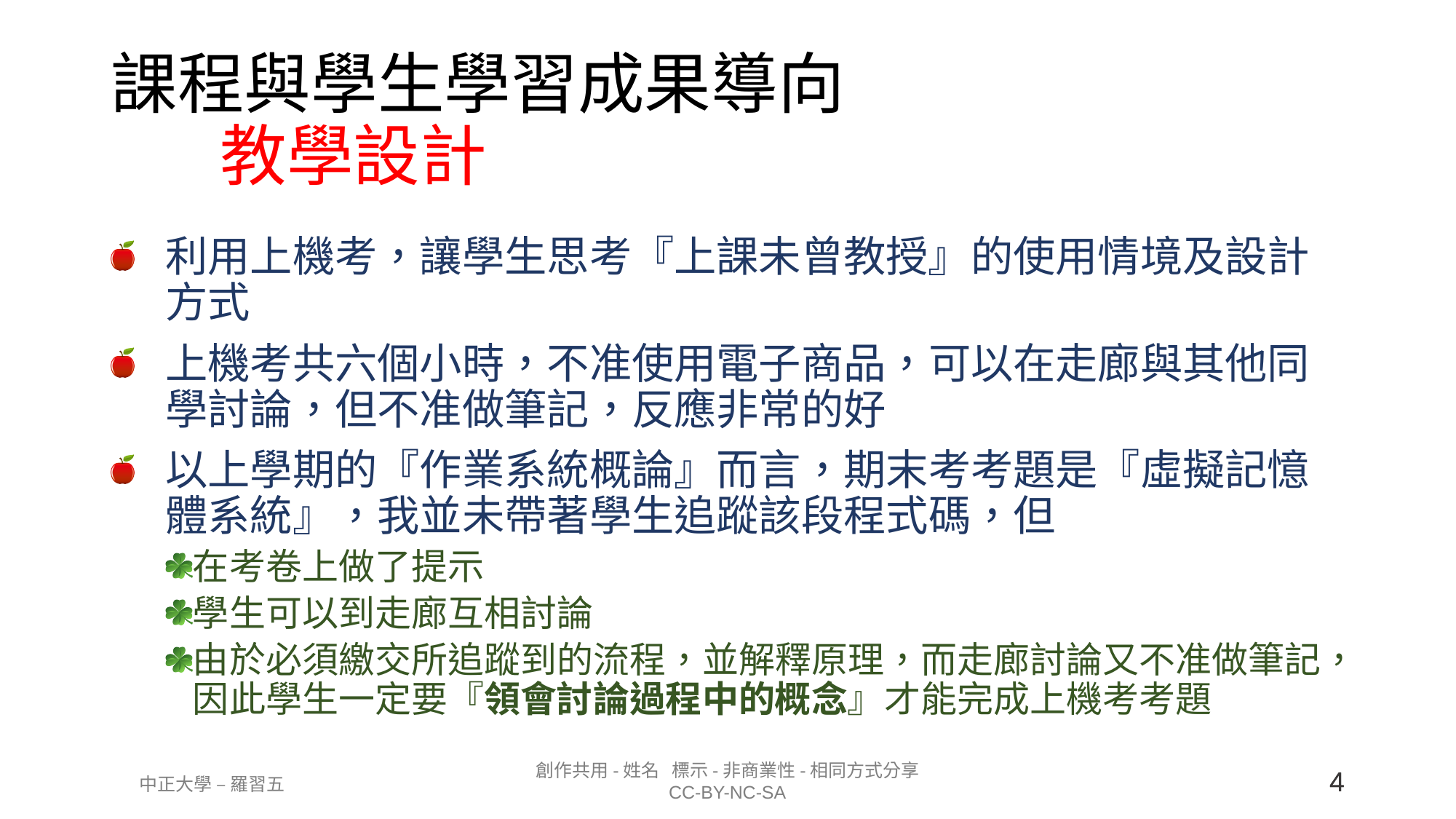

# 課程與學生學習成果導向 教學設計
利用上機考，讓學生思考『上課未曾教授』的使用情境及設計方式
上機考共六個小時，不准使用電子商品，可以在走廊與其他同學討論，但不准做筆記，反應非常的好
以上學期的『作業系統概論』而言，期末考考題是『虛擬記憶體系統』，我並未帶著學生追蹤該段程式碼，但
在考卷上做了提示
學生可以到走廊互相討論
由於必須繳交所追蹤到的流程，並解釋原理，而走廊討論又不准做筆記，因此學生一定要『領會討論過程中的概念』才能完成上機考考題